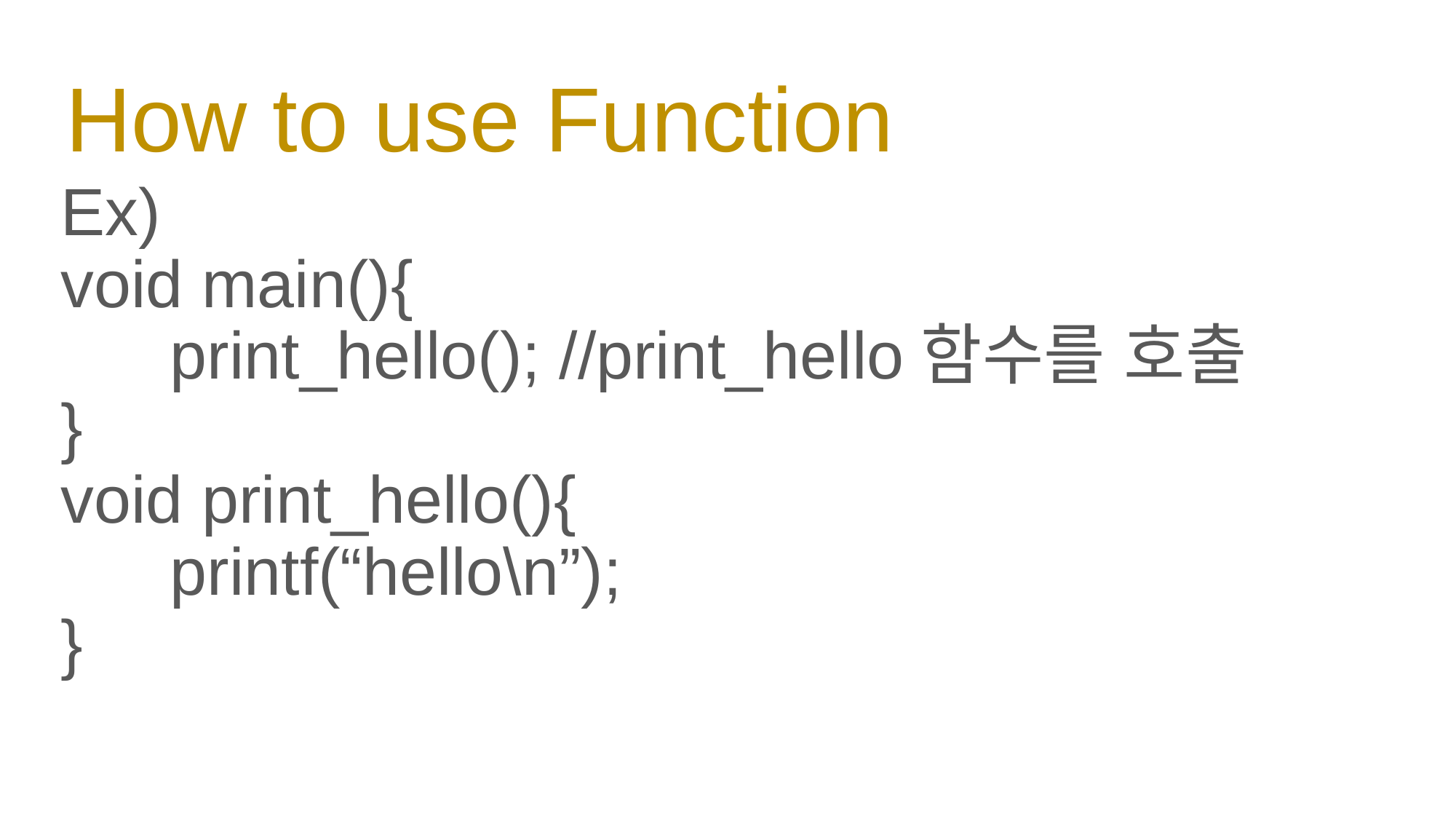

# How to use Function
Ex)
void main(){
	print_hello(); //print_hello함수를 호출
}
void print_hello(){
	printf(“hello\n”);
}